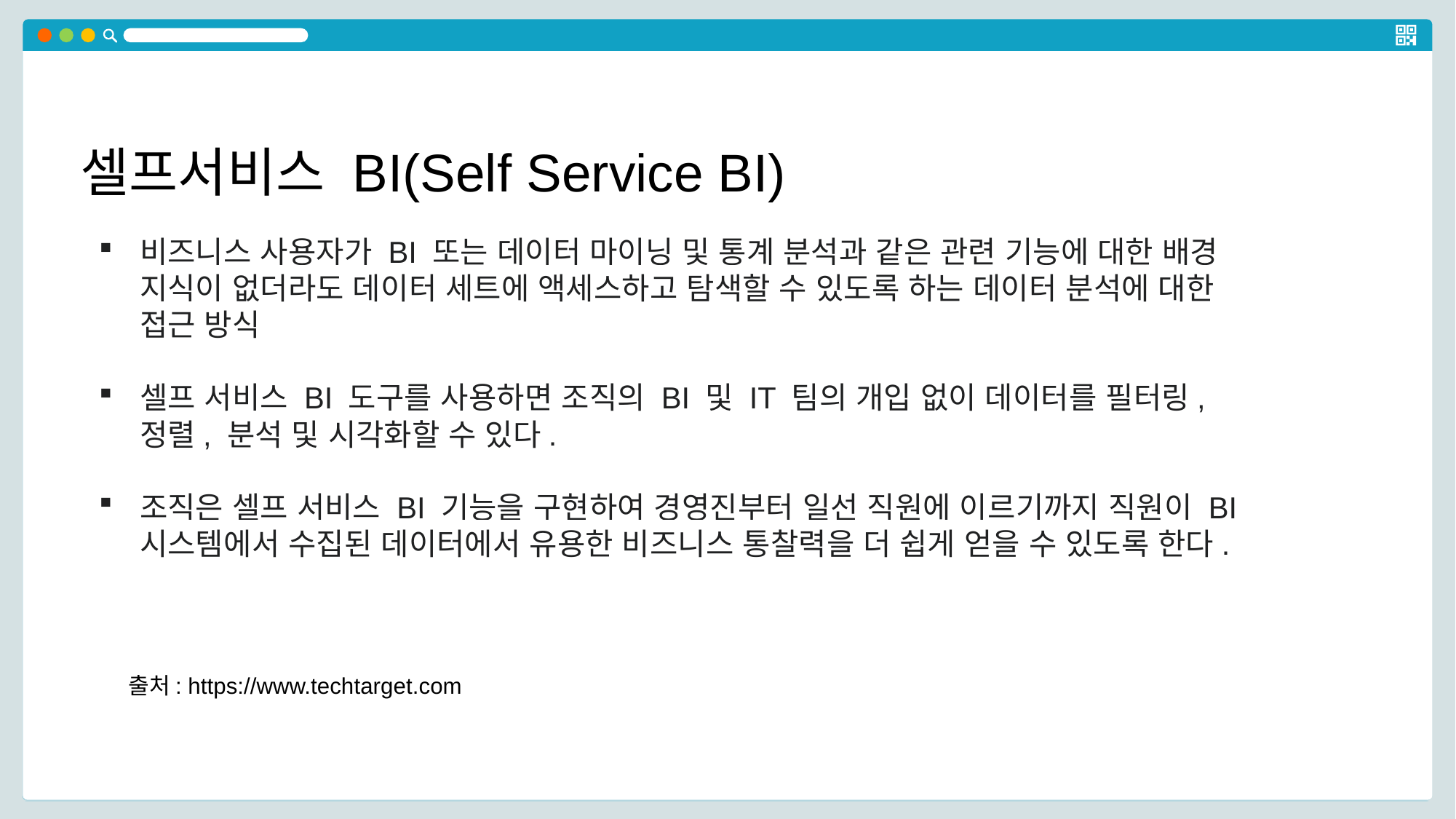

셀프서비스 BI(Self Service BI)
비즈니스 사용자가 BI 또는 데이터 마이닝 및 통계 분석과 같은 관련 기능에 대한 배경 지식이 없더라도 데이터 세트에 액세스하고 탐색할 수 있도록 하는 데이터 분석에 대한 접근 방식

셀프 서비스 BI 도구를 사용하면 조직의 BI 및 IT 팀의 개입 없이 데이터를 필터링, 정렬, 분석 및 시각화할 수 있다.

조직은 셀프 서비스 BI 기능을 구현하여 경영진부터 일선 직원에 이르기까지 직원이 BI 시스템에서 수집된 데이터에서 유용한 비즈니스 통찰력을 더 쉽게 얻을 수 있도록 한다.
출처: https://www.techtarget.com